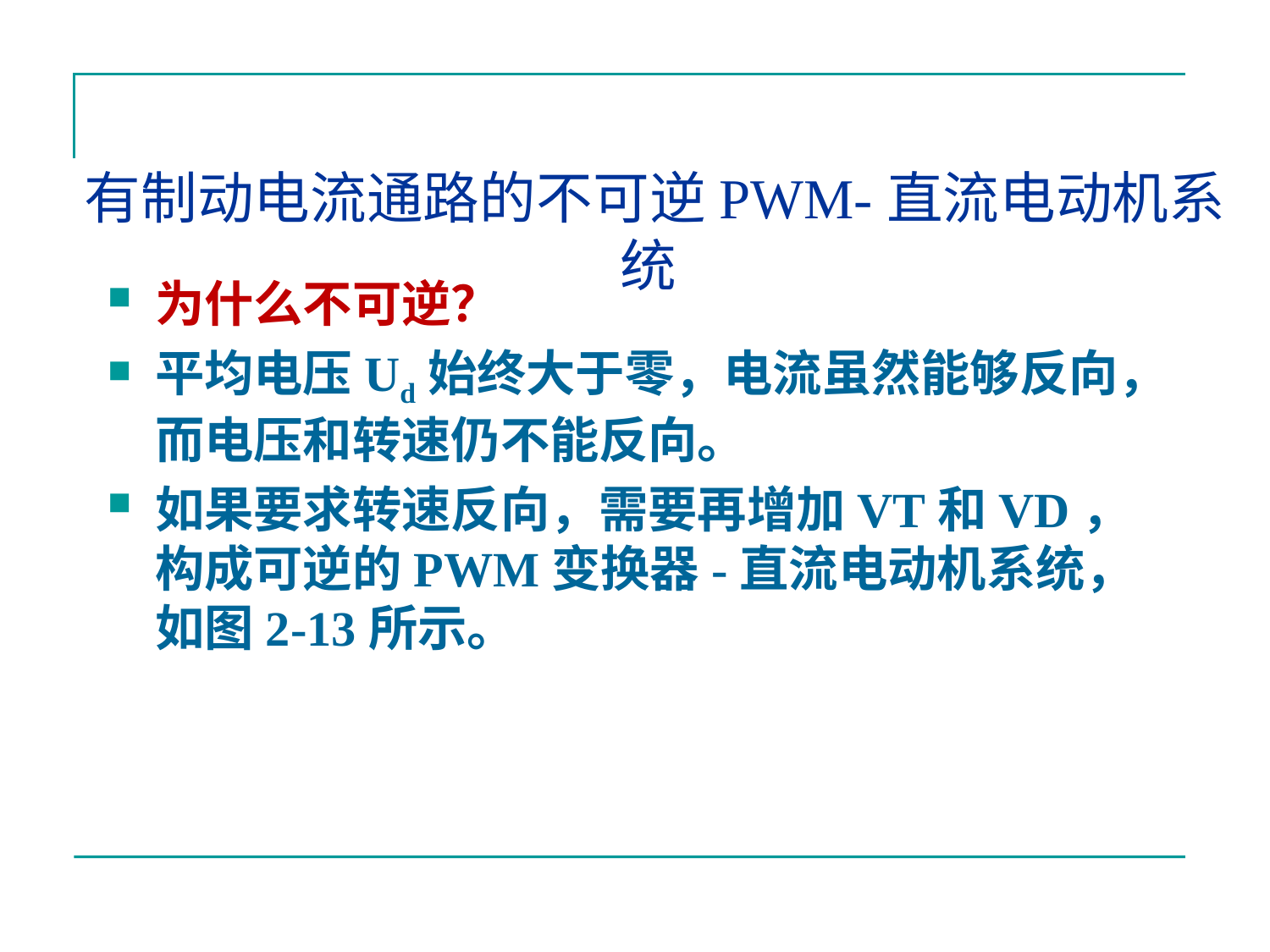

# 有制动电流通路的不可逆PWM-直流电动机系统
为什么不可逆？
平均电压Ud始终大于零，电流虽然能够反向，而电压和转速仍不能反向。
如果要求转速反向，需要再增加VT和VD，构成可逆的PWM变换器-直流电动机系统，如图2-13所示。